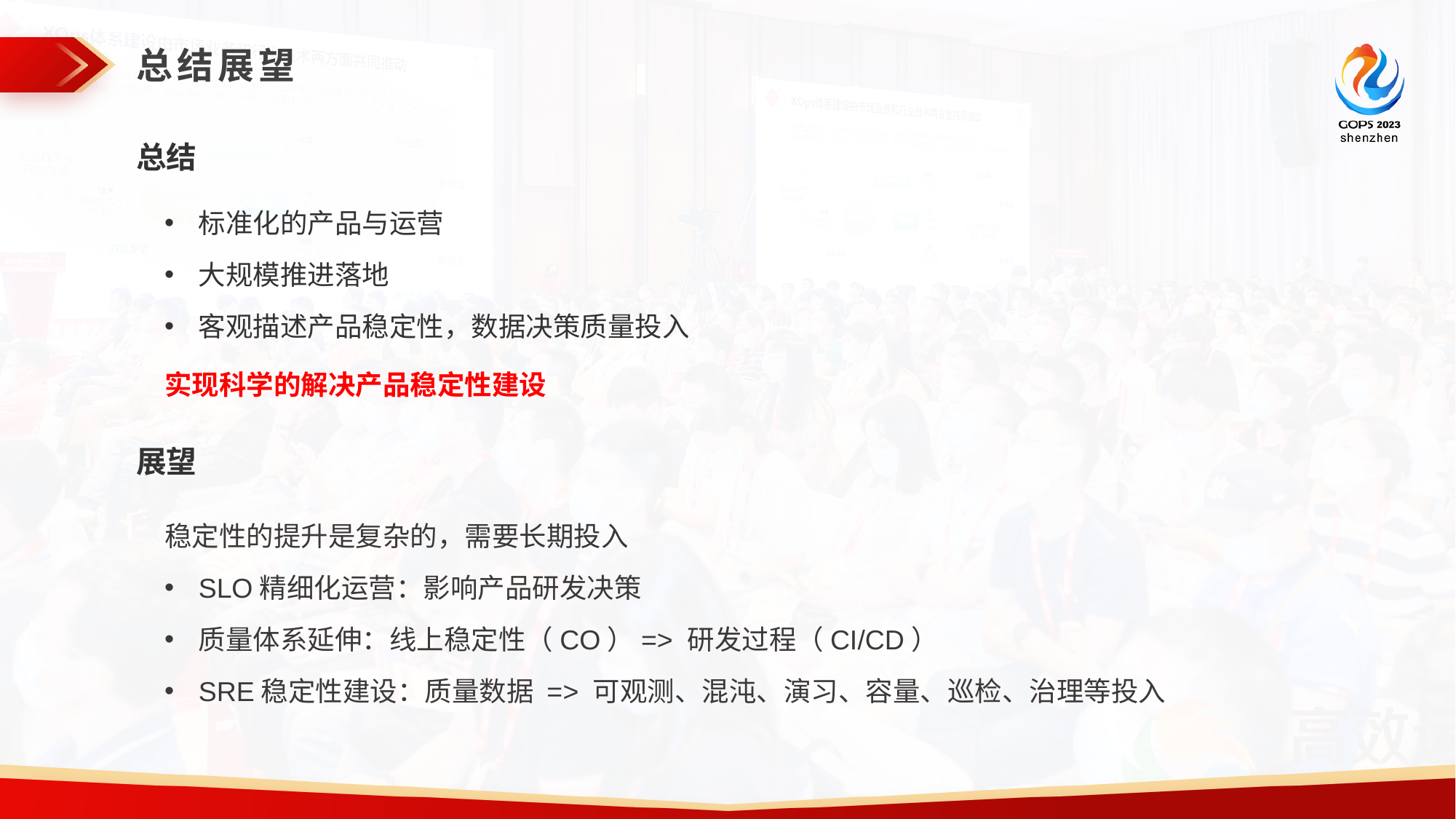

总结展望

总结
标准化的产品与运营
大规模推进落地
客观描述产品稳定性，数据决策质量投入
实现科学的解决产品稳定性建设
展望
稳定性的提升是复杂的，需要长期投入
SLO精细化运营：影响产品研发决策
质量体系延伸：线上稳定性（CO）=> 研发过程（CI/CD）
SRE稳定性建设：质量数据 => 可观测、混沌、演习、容量、巡检、治理等投入